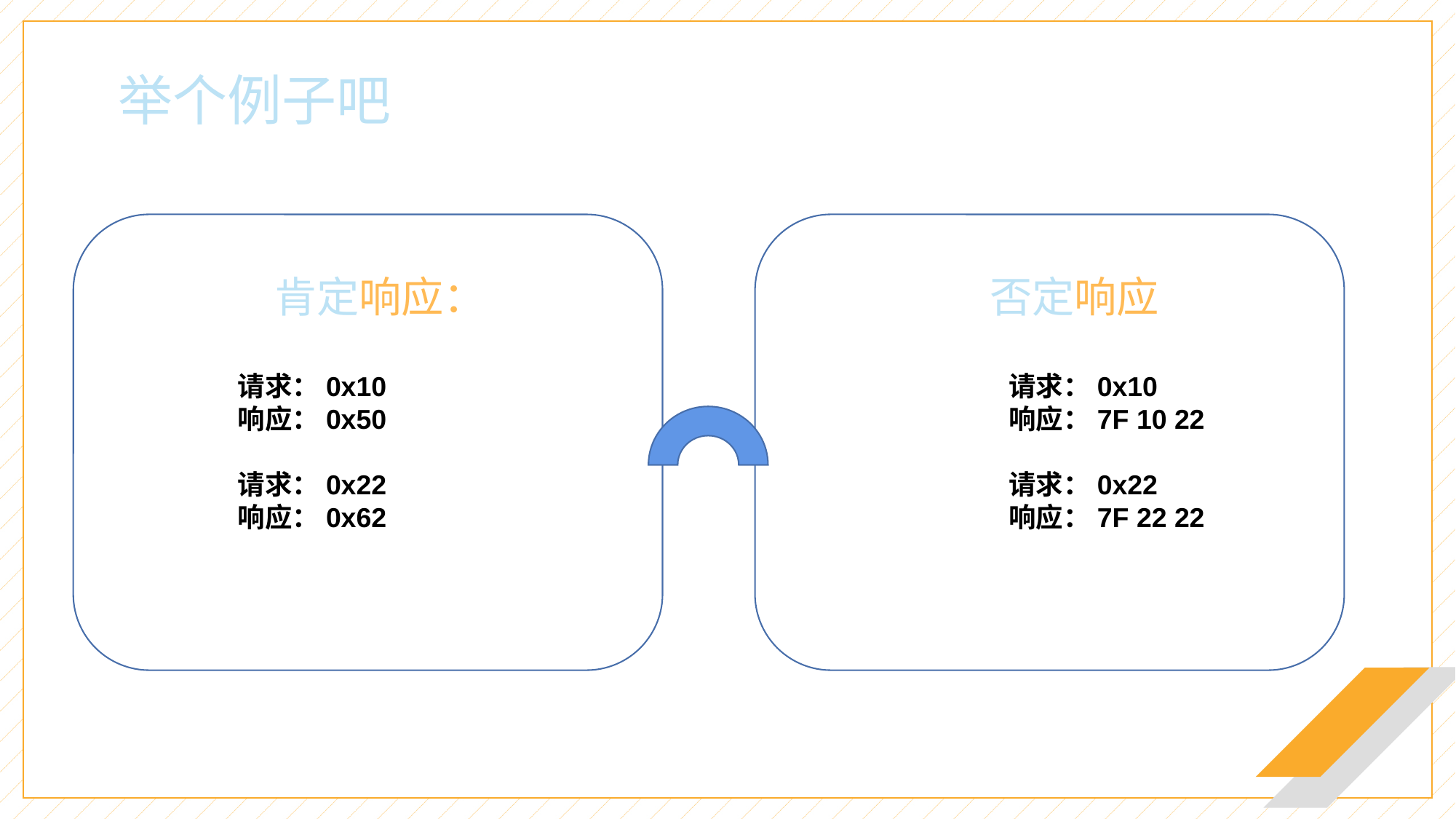

举个例子吧

肯定响应：
否定响应
     请求：0x10
     响应：0x50

     请求：0x22
     响应：0x62
 请求：0x10
 响应：7F 10 22

 请求：0x22
 响应：7F 22 22